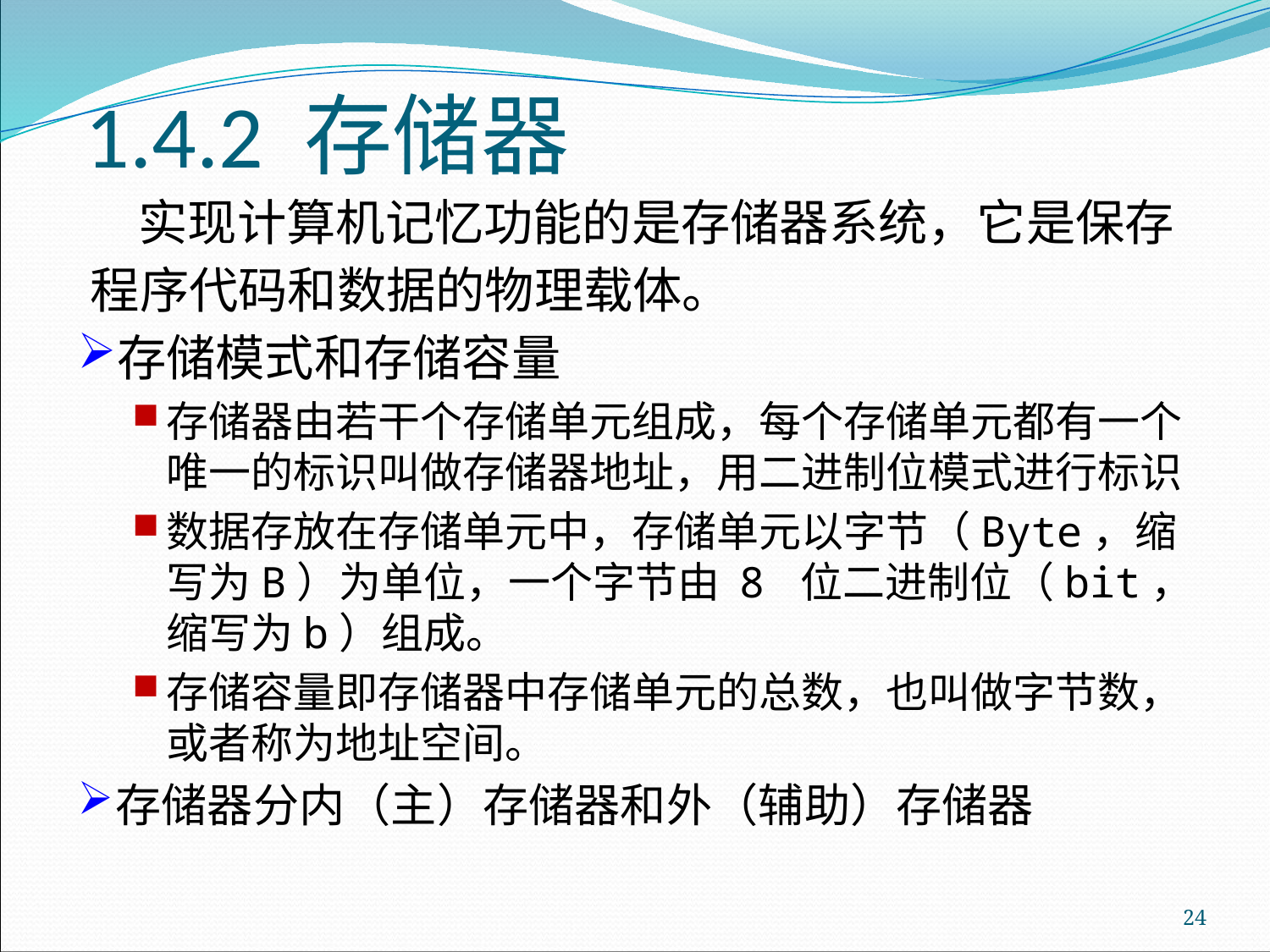

# 1.4.2 存储器
    实现计算机记忆功能的是存储器系统，它是保存程序代码和数据的物理载体。
存储模式和存储容量
存储器由若干个存储单元组成，每个存储单元都有一个唯一的标识叫做存储器地址，用二进制位模式进行标识
数据存放在存储单元中，存储单元以字节（Byte，缩写为B）为单位，一个字节由 8 位二进制位（bit，缩写为b）组成。
存储容量即存储器中存储单元的总数，也叫做字节数，或者称为地址空间。
存储器分内（主）存储器和外（辅助）存储器
24